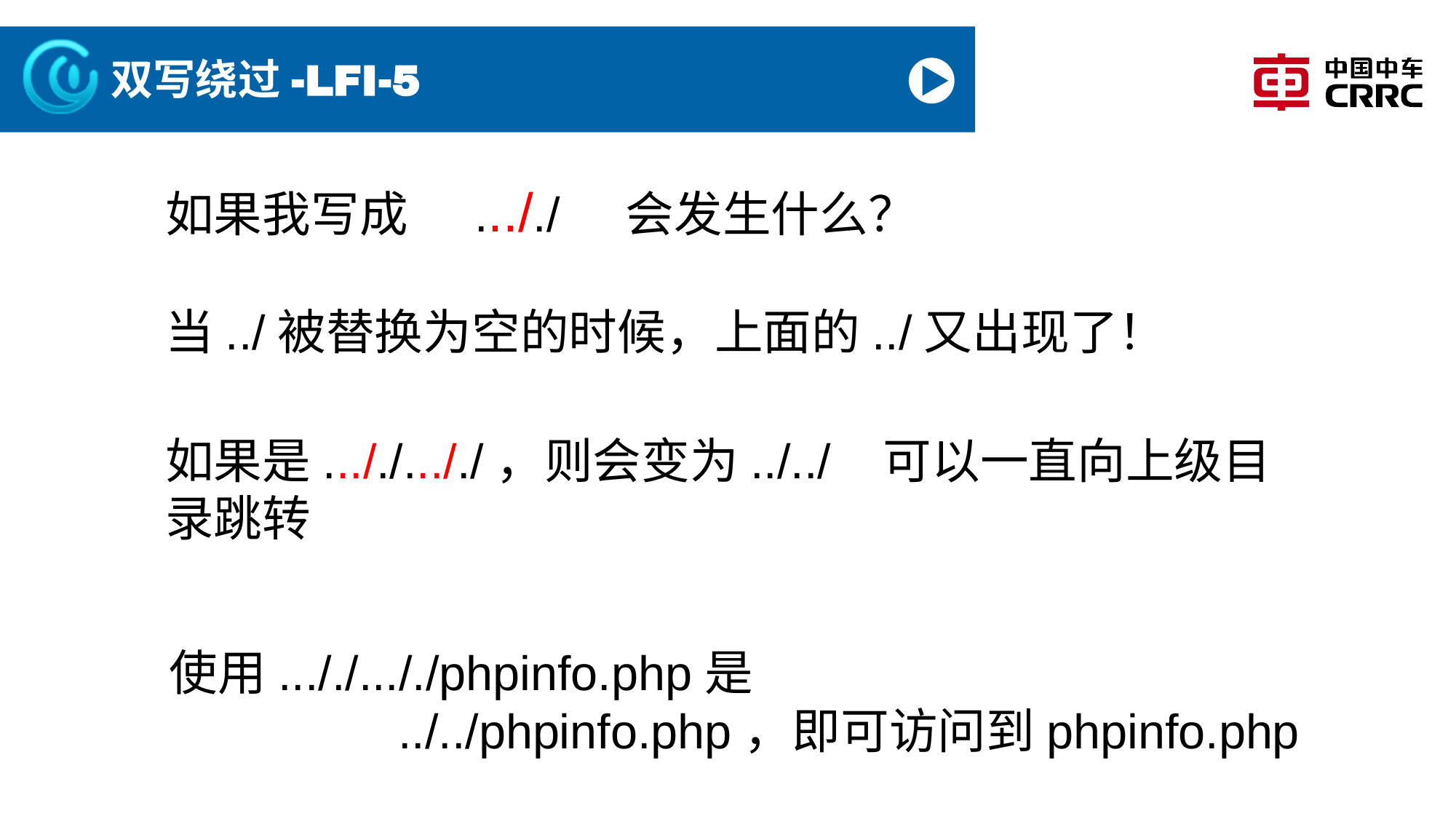

# 双写绕过-LFI-5
如果我写成     ..././    会发生什么？

当../被替换为空的时候，上面的../又出现了！
如果是..././..././，则会变为../../   可以一直向上级目录跳转
使用..././..././phpinfo.php是
                 ../../phpinfo.php，即可访问到phpinfo.php
37